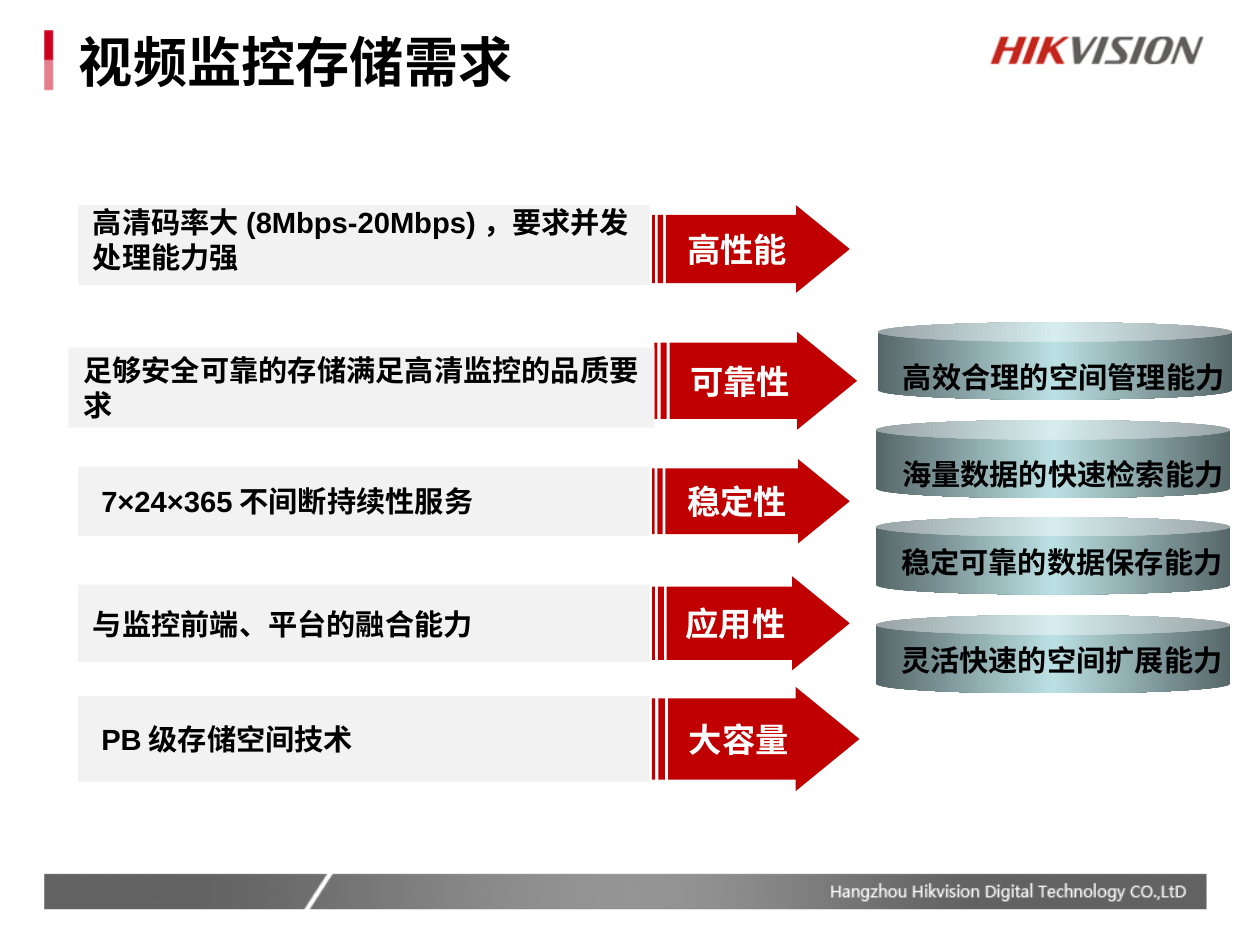

# 视频监控存储需求

高清码率大(8Mbps-20Mbps)，要求并发处理能力强

高性能

可靠性
足够安全可靠的存储满足高清监控的品质要求
高效合理的空间管理能力

海量数据的快速检索能力
稳定性
 7×24×365不间断持续性服务

稳定可靠的数据保存能力
应用性
与监控前端、平台的融合能力

灵活快速的空间扩展能力
大容量
 PB级存储空间技术